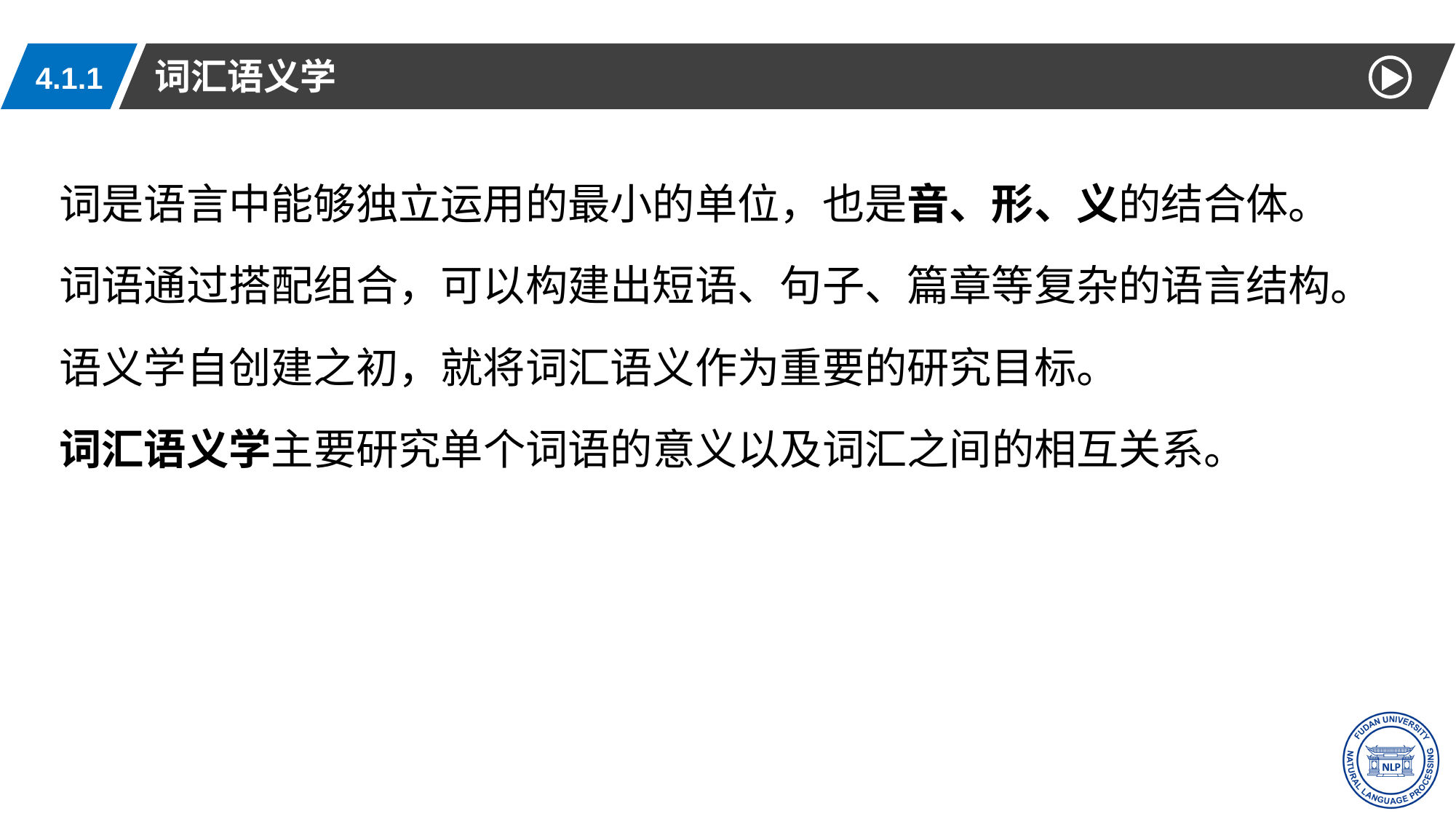

词汇语义学
4.1.1

词是语言中能够独立运用的最小的单位，也是音、形、义的结合体。
词语通过搭配组合，可以构建出短语、句子、篇章等复杂的语言结构。
语义学自创建之初，就将词汇语义作为重要的研究目标。
词汇语义学主要研究单个词语的意义以及词汇之间的相互关系。
7